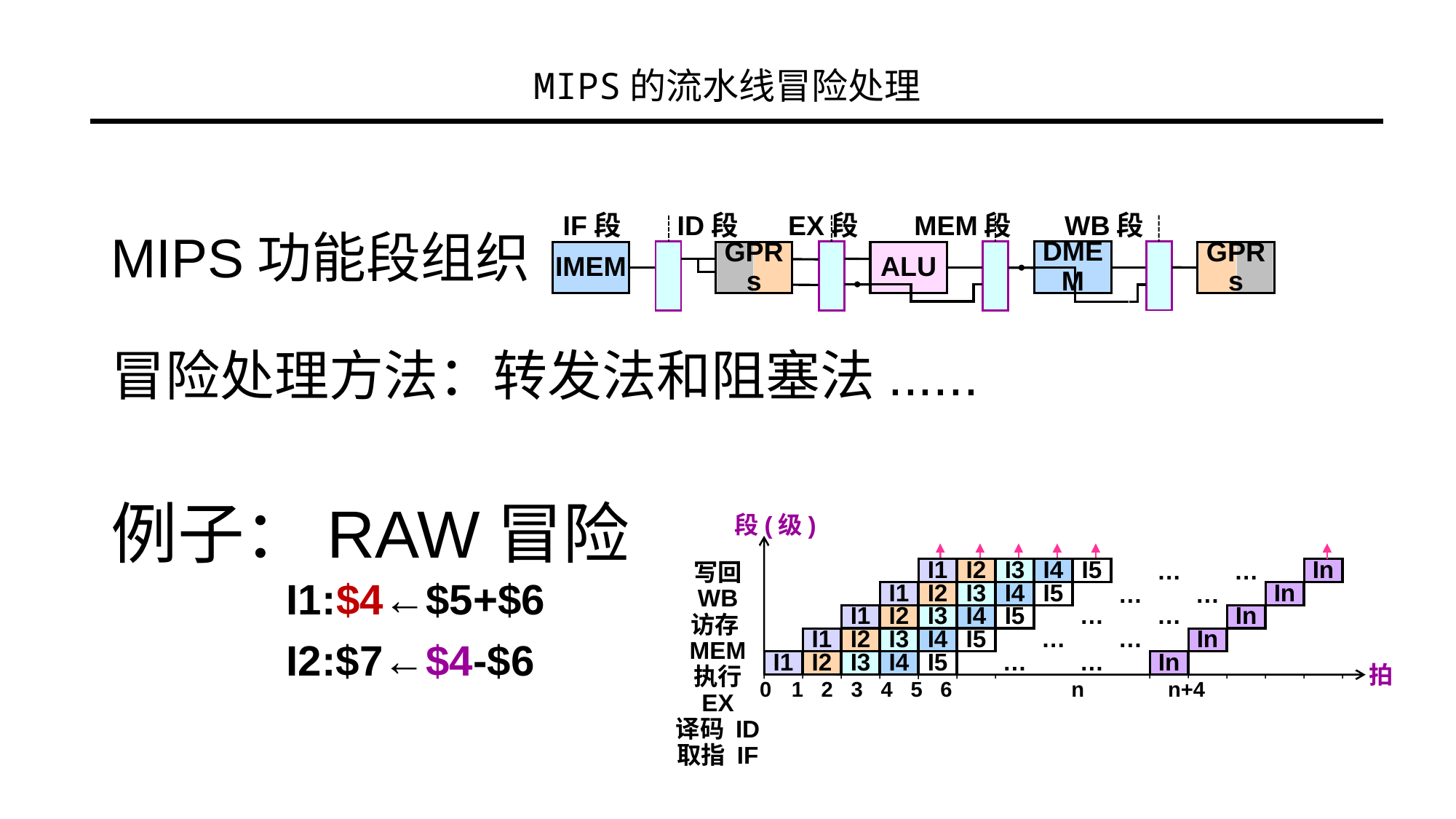

MIPS的流水线冒险处理
IF段        ID段       EX段       MEM段       WB段

DMEM

GPRs
IMEM
GPRs
ALU

MIPS功能段组织

冒险处理方法：转发法和阻塞法......
例子：RAW冒险

段(级)

写回 WB
访存MEM
执行 EX
译码 ID
取指 IF
I1
I2
I3
I4
I5
In
…
…
I1
I2
I3
I4
I5
In
…
…
I1
I2
I3
I4
I5
…
…
In
I1
I2
I3
I4
I5
…
…
In
I1
I2
I3
I4
I5
…
…
In
拍

0   1   2   3   4   5   6                   n              n+4

I1:$4←$5+$6
I2:$7←$4-$6